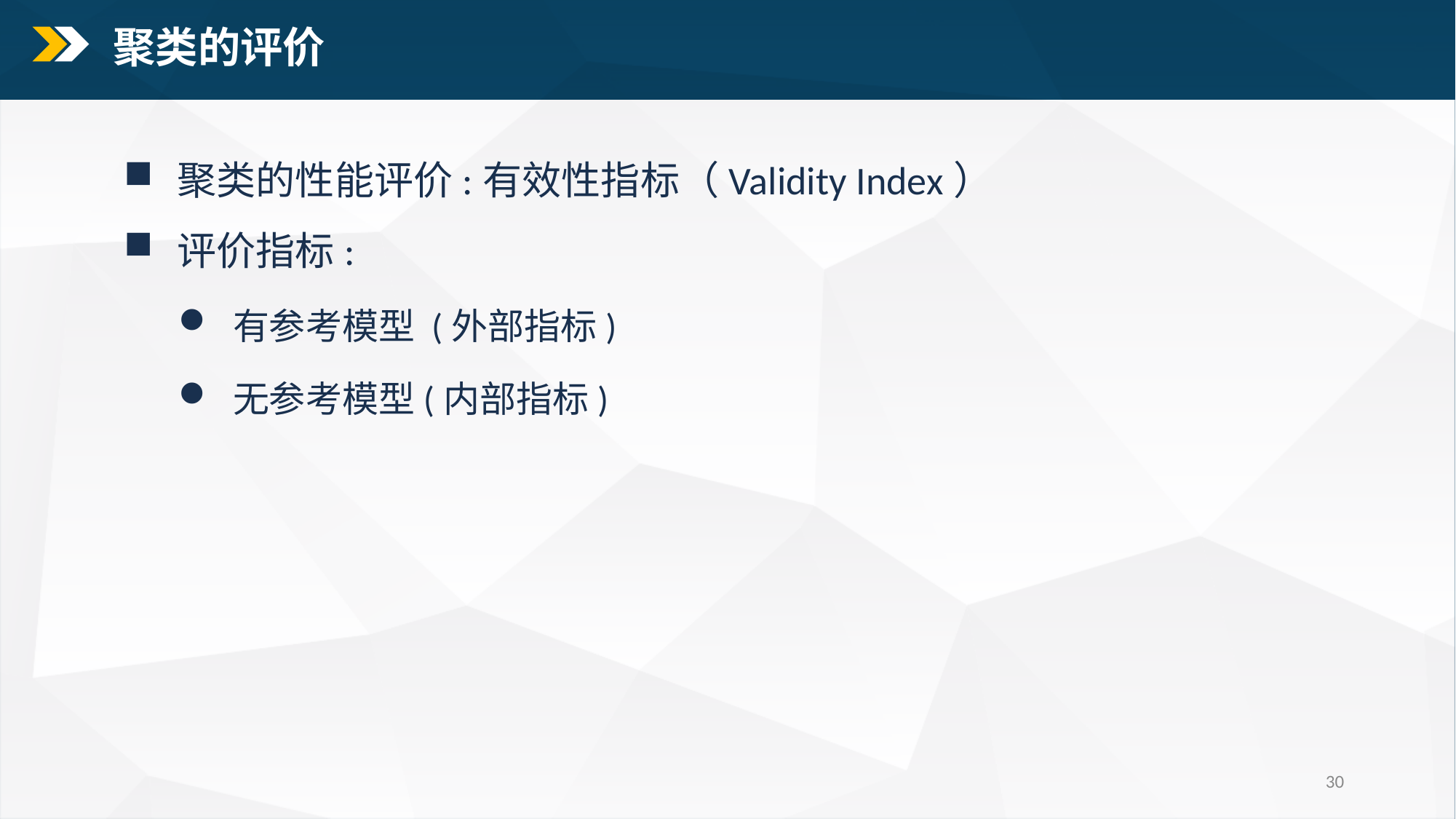

聚类的评价
聚类的性能评价:有效性指标（Validity Index）
评价指标:
有参考模型 (外部指标)
无参考模型(内部指标)
30